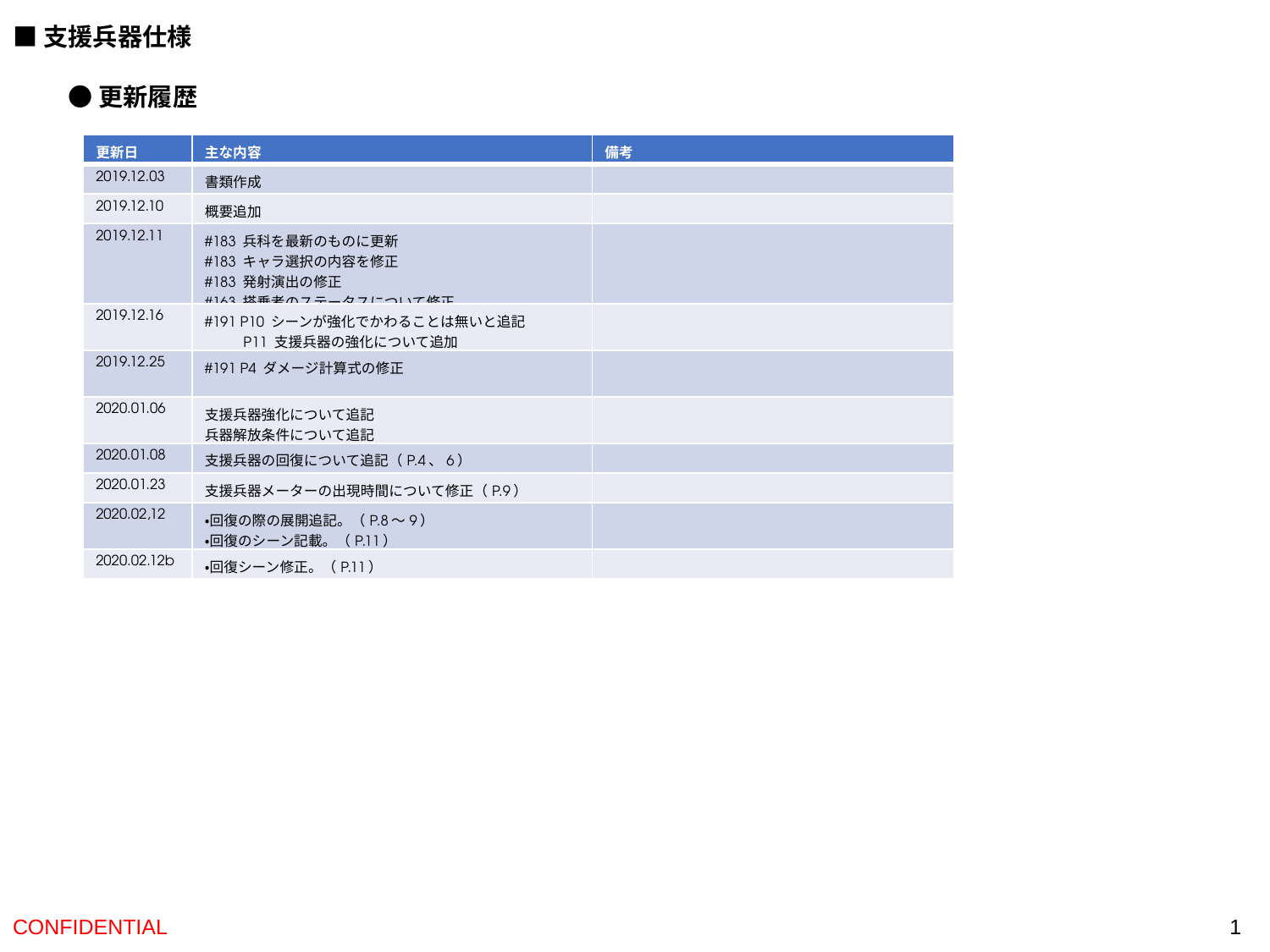

■支援兵器仕様
●更新履歴
| 更新日 | 主な内容 | 備考 |
| --- | --- | --- |
| 2019.12.03 | 書類作成 |  |
| 2019.12.10 | 概要追加 |  |
| 2019.12.11 | #183 兵科を最新のものに更新 #183 キャラ選択の内容を修正 #183 発射演出の修正 #163 搭乗者のステータスについて修正 |  |
| 2019.12.16 | #191 P10 シーンが強化でかわることは無いと追記 　　 P11 支援兵器の強化について追加 |  |
| 2019.12.25 | #191 P4 ダメージ計算式の修正 |  |
| 2020.01.06 | 支援兵器強化について追記 兵器解放条件について追記 |  |
| 2020.01.08 | 支援兵器の回復について追記（P.4、6） |  |
| 2020.01.23 | 支援兵器メーターの出現時間について修正（P.9） |  |
| 2020.02,12 | ・回復の際の展開追記。（P.8～9） ・回復のシーン記載。（P.11） |  |
| 2020.02.12b | ・回復シーン修正。（P.11） |  |
1
CONFIDENTIAL